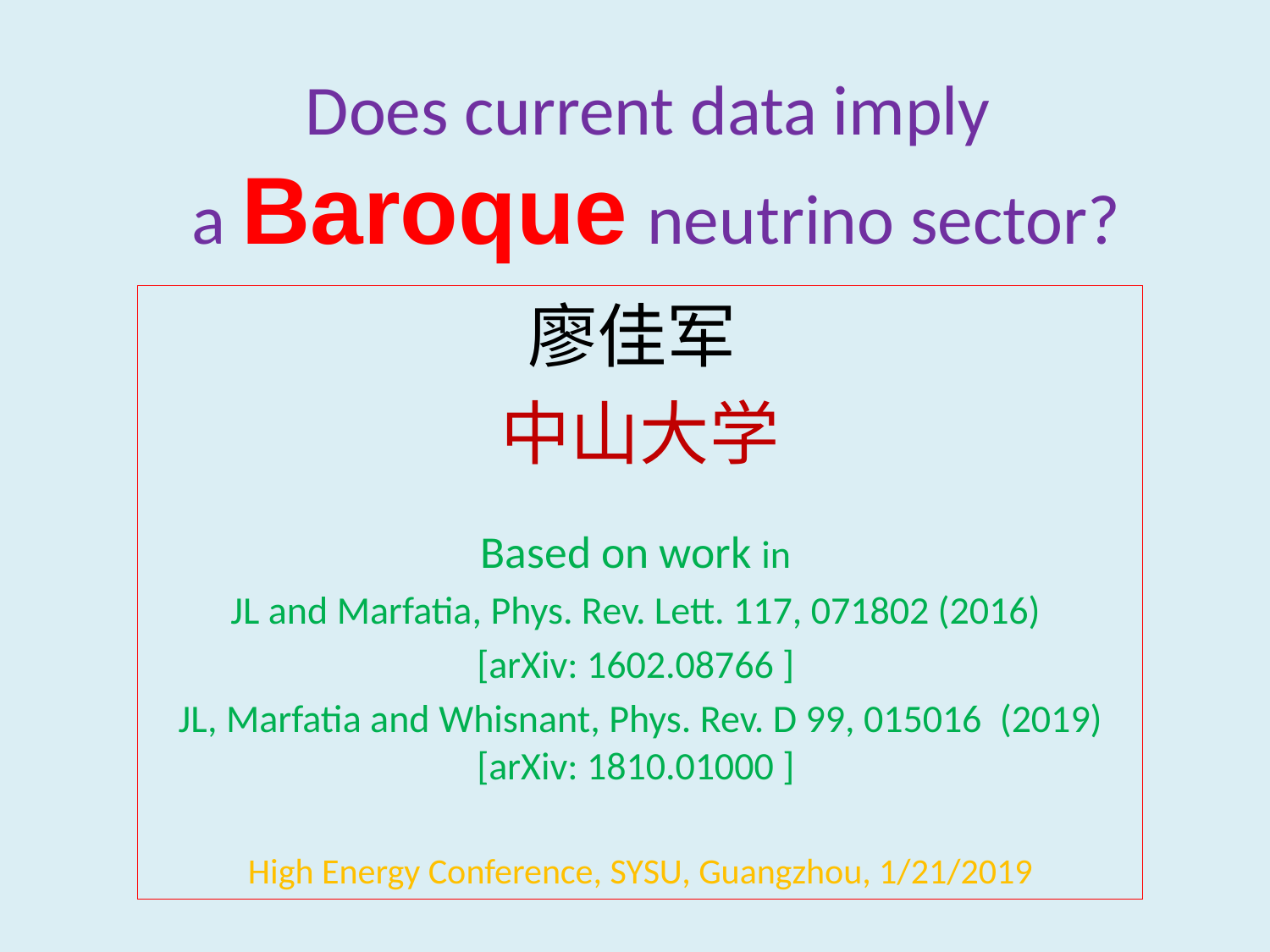

# Does current data imply a Baroque neutrino sector?
廖佳军
中山大学

Based on work in
JL and Marfatia, Phys. Rev. Lett. 117, 071802 (2016)
[arXiv: 1602.08766 ]
JL, Marfatia and Whisnant, Phys. Rev. D 99, 015016  (2019) [arXiv: 1810.01000 ]

High Energy Conference, SYSU, Guangzhou, 1/21/2019